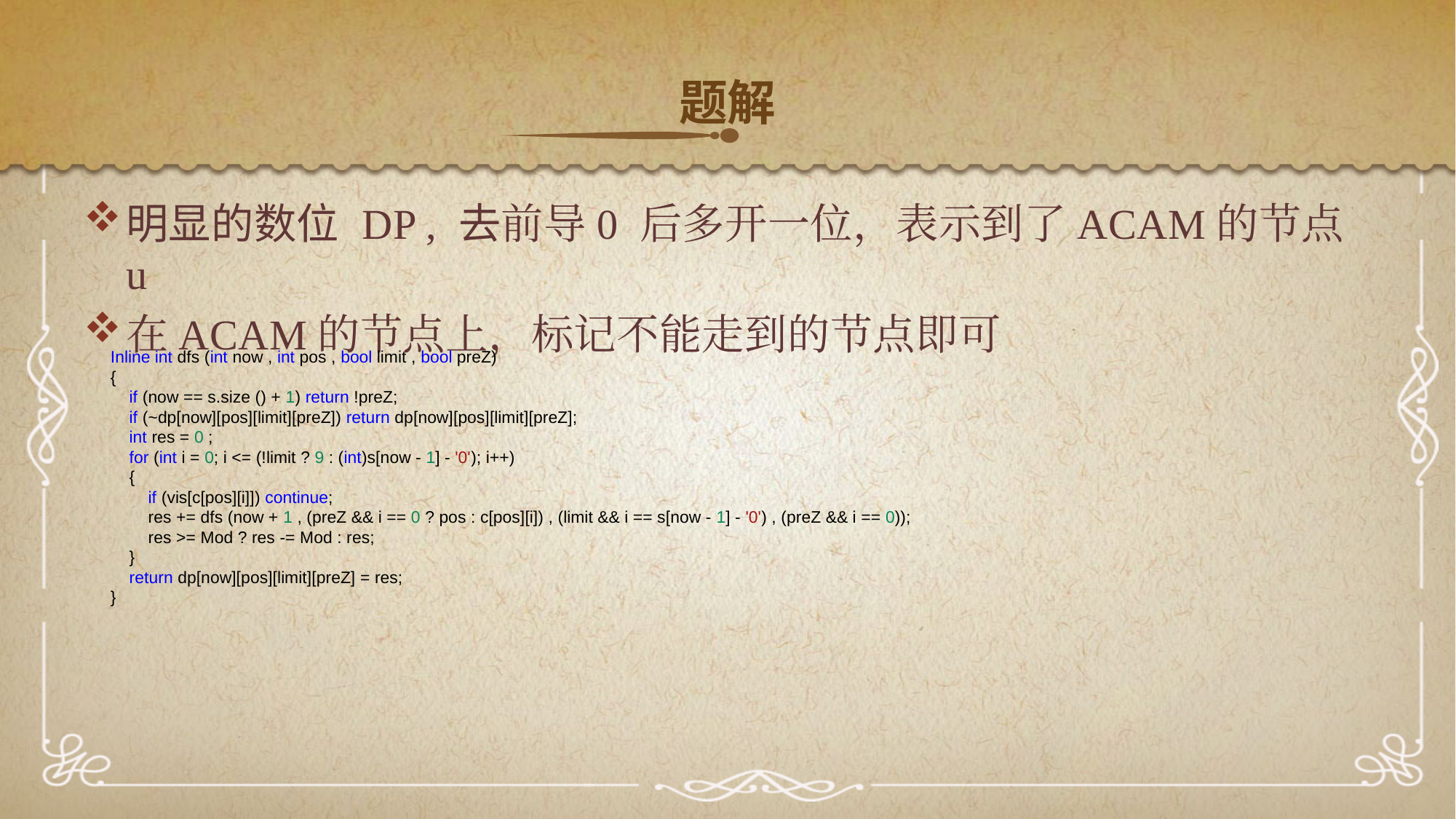

题解
明显的数位 DP , 去前导0 后多开一位，表示到了ACAM的节点 u
在ACAM的节点上，标记不能走到的节点即可

Inline int dfs (int now , int pos , bool limit , bool preZ)
{
    if (now == s.size () + 1) return !preZ;
    if (~dp[now][pos][limit][preZ]) return dp[now][pos][limit][preZ];
    int res = 0 ;
    for (int i = 0; i <= (!limit ? 9 : (int)s[now - 1] - '0'); i++)
    {
        if (vis[c[pos][i]]) continue;
        res += dfs (now + 1 , (preZ && i == 0 ? pos : c[pos][i]) , (limit && i == s[now - 1] - '0') , (preZ && i == 0));
        res >= Mod ? res -= Mod : res;
    }
    return dp[now][pos][limit][preZ] = res;
}